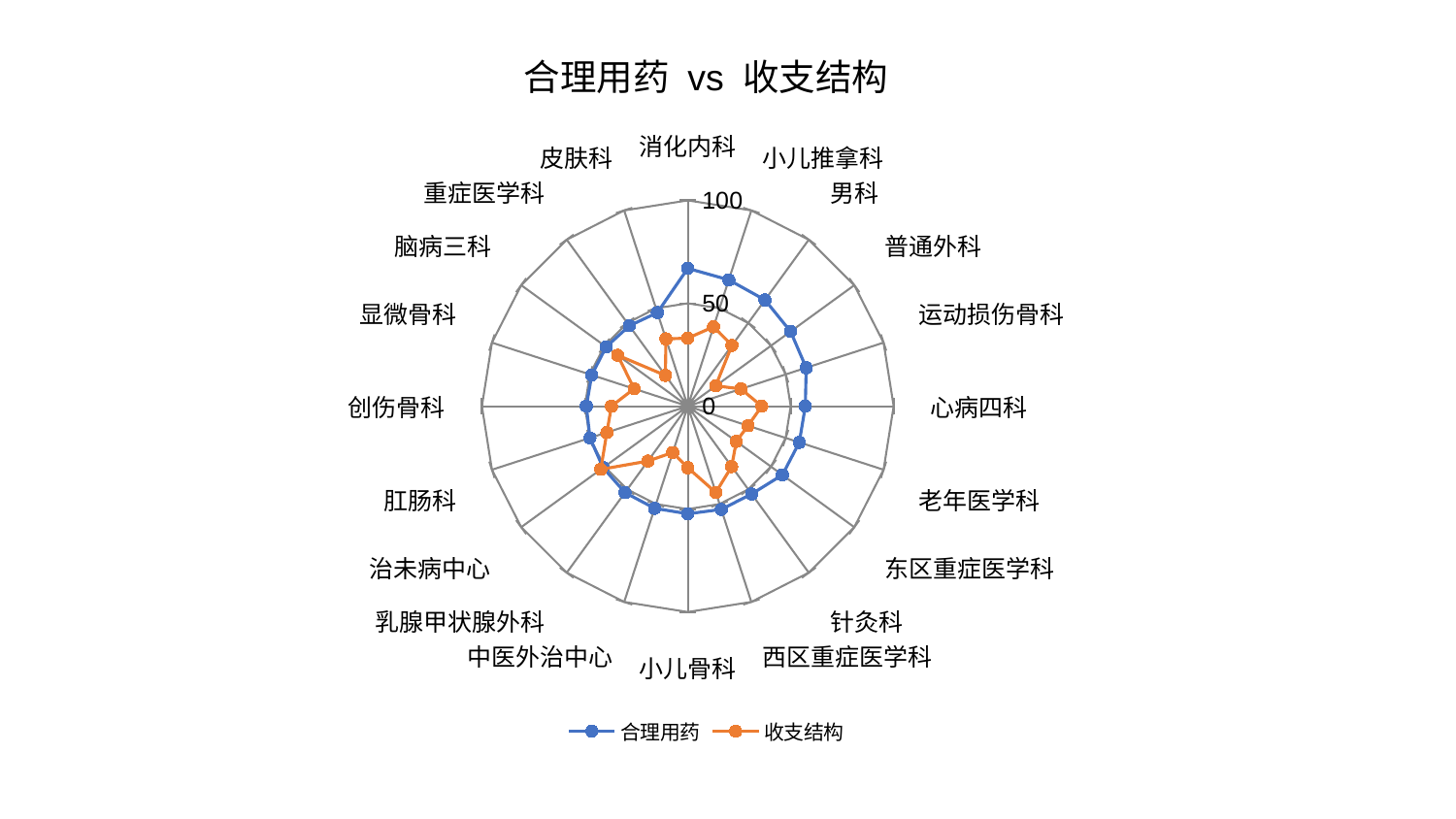

### Chart: 合理用药 vs 收支结构

| Category | 合理用药 | 收支结构 |
|---|---|---|
| 消化内科 | 66.96464749154566 | 33.057854173999075 |
| 小儿推拿科 | 64.5293849848114 | 40.550139769854326 |
| 男科 | 63.81983635637631 | 36.55867427372771 |
| 普通外科 | 61.757006226855474 | 16.791163999272168 |
| 运动损伤骨科 | 60.49275727443726 | 27.16167020409879 |
| 心病四科 | 57.11933871694856 | 35.94381037188743 |
| 老年医学科 | 56.9753612116954 | 30.781404323474963 |
| 东区重症医学科 | 56.82297404016394 | 29.151419582070222 |
| 针灸科 | 52.755737340425924 | 36.2969112642966 |
| 西区重症医学科 | 52.74312154509345 | 44.088187031679986 |
| 小儿骨科 | 52.28618884864217 | 29.921005290177934 |
| 中医外治中心 | 52.18829422770733 | 23.653551781239162 |
| 乳腺甲状腺外科 | 51.90041045863434 | 32.9974190853271 |
| 治未病中心 | 50.851479275354336 | 52.24362413450856 |
| 肛肠科 | 49.967306231092586 | 41.322934976906495 |
| 创伤骨科 | 49.27519711845432 | 37.06668966935417 |
| 显微骨科 | 49.05842766094619 | 27.409470624422173 |
| 脑病三科 | 49.00393589368499 | 42.10706874940177 |
| 重症医学科 | 48.28817610676066 | 18.508845618206564 |
| 皮肤科 | 47.828581114068086 | 34.377209030981106 |
55